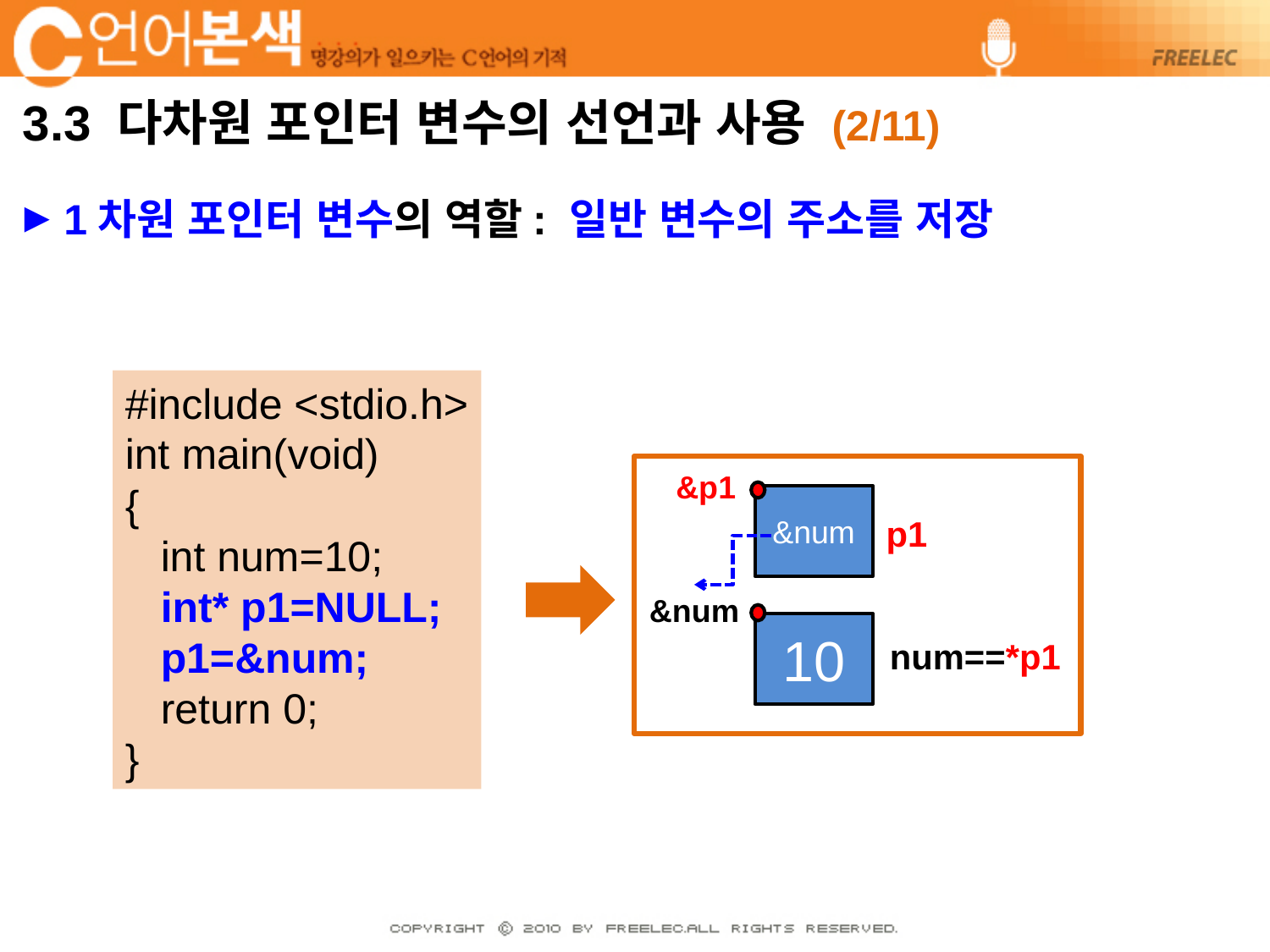

# 3.3 다차원 포인터 변수의 선언과 사용 (2/11)
1차원 포인터 변수의 역할: 일반 변수의 주소를 저장

#include <stdio.h>
int main(void)
{
   int num=10;
   int* p1=NULL;
   p1=&num;
   return 0;
}

&p1
&num
p1

&num
10
num==*p1